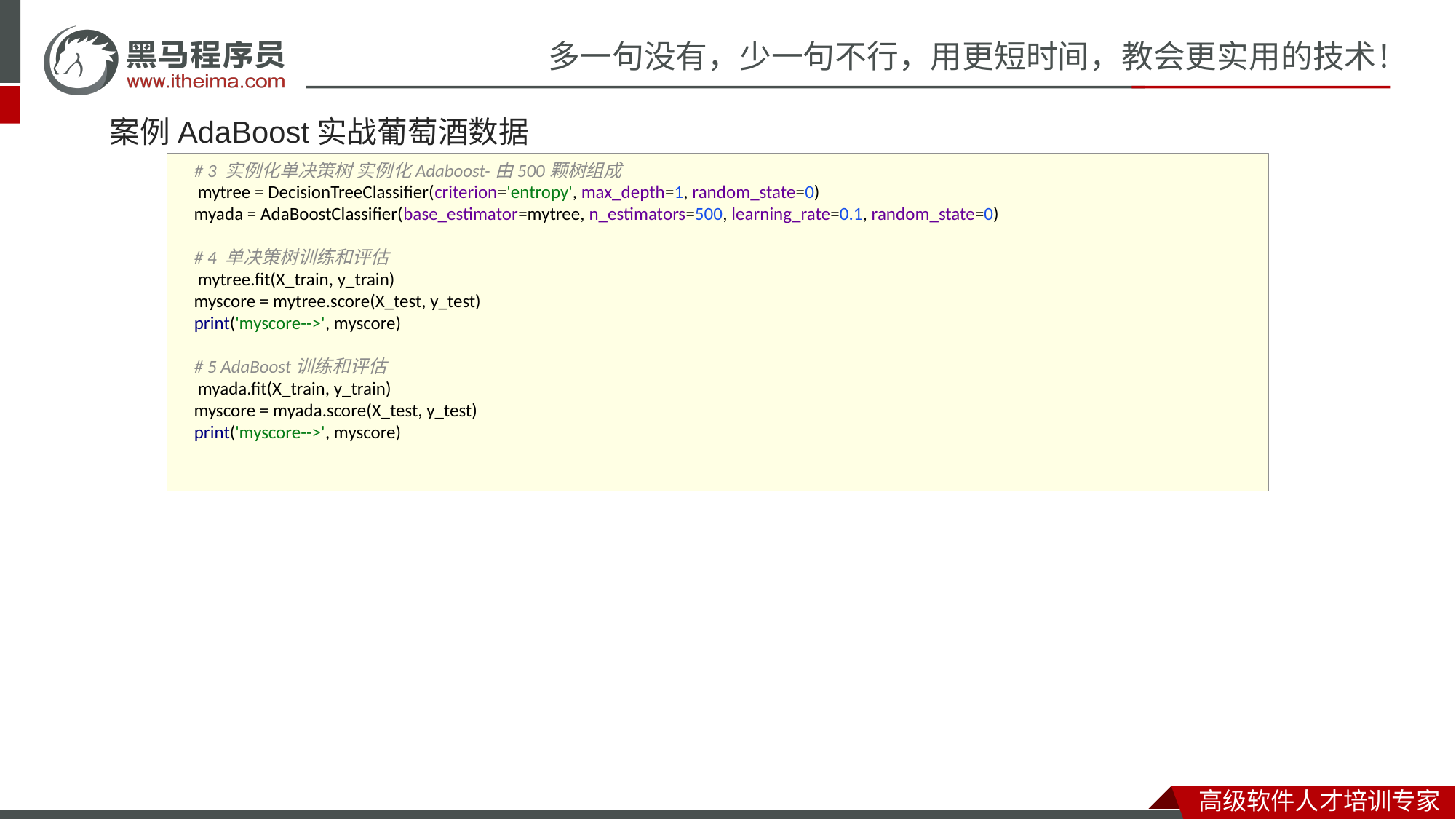

# 案例AdaBoost实战葡萄酒数据
    # 3 实例化单决策树 实例化Adaboost-由500颗树组成
    mytree = DecisionTreeClassifier(criterion='entropy', max_depth=1, random_state=0)
    myada = AdaBoostClassifier(base_estimator=mytree, n_estimators=500, learning_rate=0.1, random_state=0)
    # 4 单决策树训练和评估
    mytree.fit(X_train, y_train)
    myscore = mytree.score(X_test, y_test)
    print('myscore-->', myscore)
    # 5 AdaBoost训练和评估
    myada.fit(X_train, y_train)
    myscore = myada.score(X_test, y_test)
    print('myscore-->', myscore)